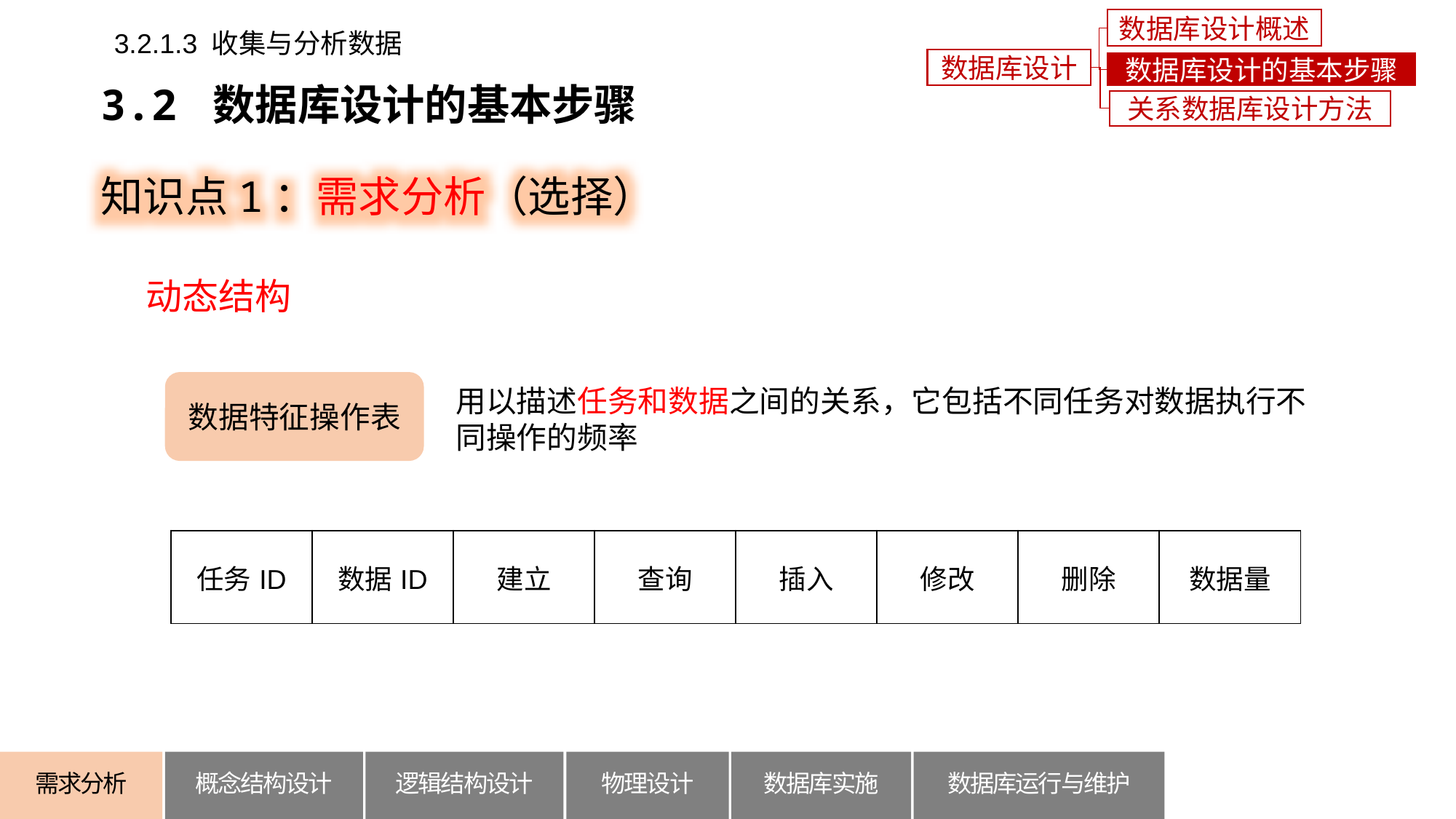

数据库设计概述
3.2.1.3 收集与分析数据
数据库设计
数据库设计的基本步骤
3.2 数据库设计的基本步骤
关系数据库设计方法
知识点1：需求分析（选择）
动态结构
数据特征操作表
用以描述任务和数据之间的关系，它包括不同任务对数据执行不同操作的频率
| 任务ID | 数据ID | 建立 | 查询 | 插入 | 修改 | 删除 | 数据量 |
| --- | --- | --- | --- | --- | --- | --- | --- |
概念结构设计
逻辑结构设计
数据库运行与维护
需求分析
物理设计
数据库实施